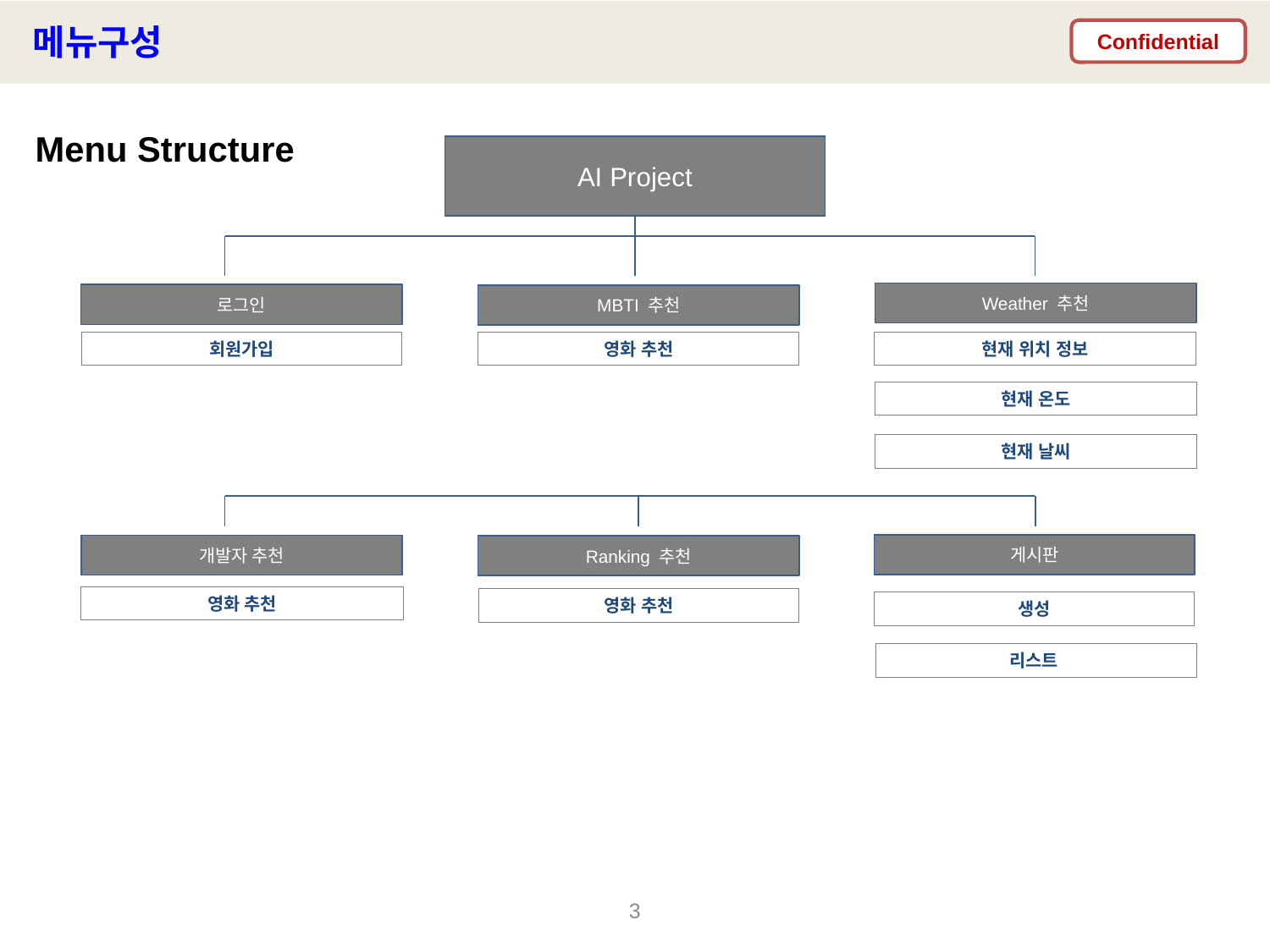

# 메뉴구성
Confidential
Menu Structure
AI Project
Weather 추천
로그인
MBTI 추천
회원가입
영화 추천
현재 위치 정보
현재 온도
현재 날씨
게시판
개발자 추천
Ranking 추천
영화 추천
영화 추천
생성
리스트
3